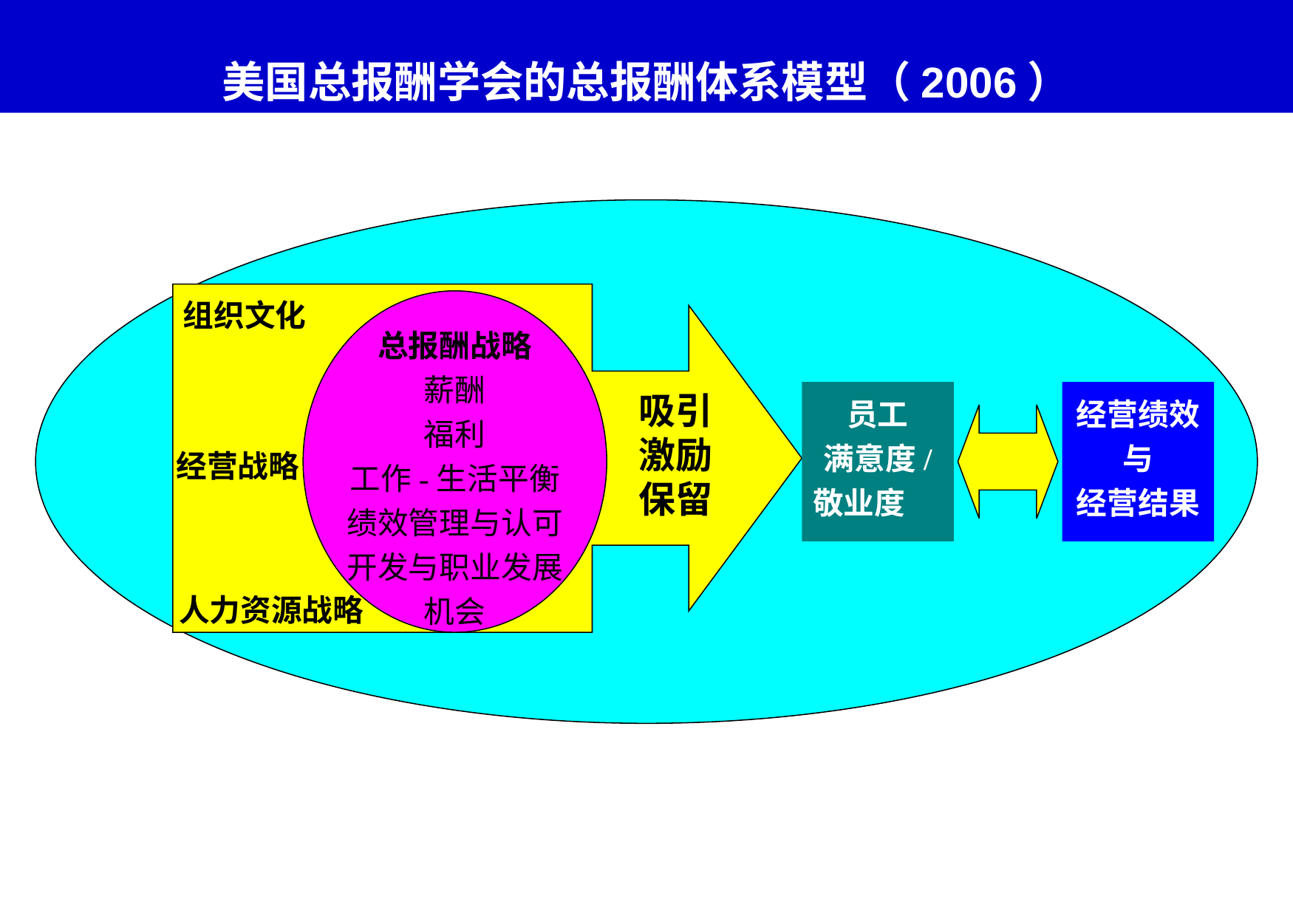

# 美国总报酬学会的总报酬体系模型（2006）

组织文化

总报酬战略
薪酬
福利
工作-生活平衡
绩效管理与认可
开发与职业发展
机会
吸引
激励
保留
员工
满意度/
敬业度
经营绩效
与
经营结果

经营战略
人力资源战略